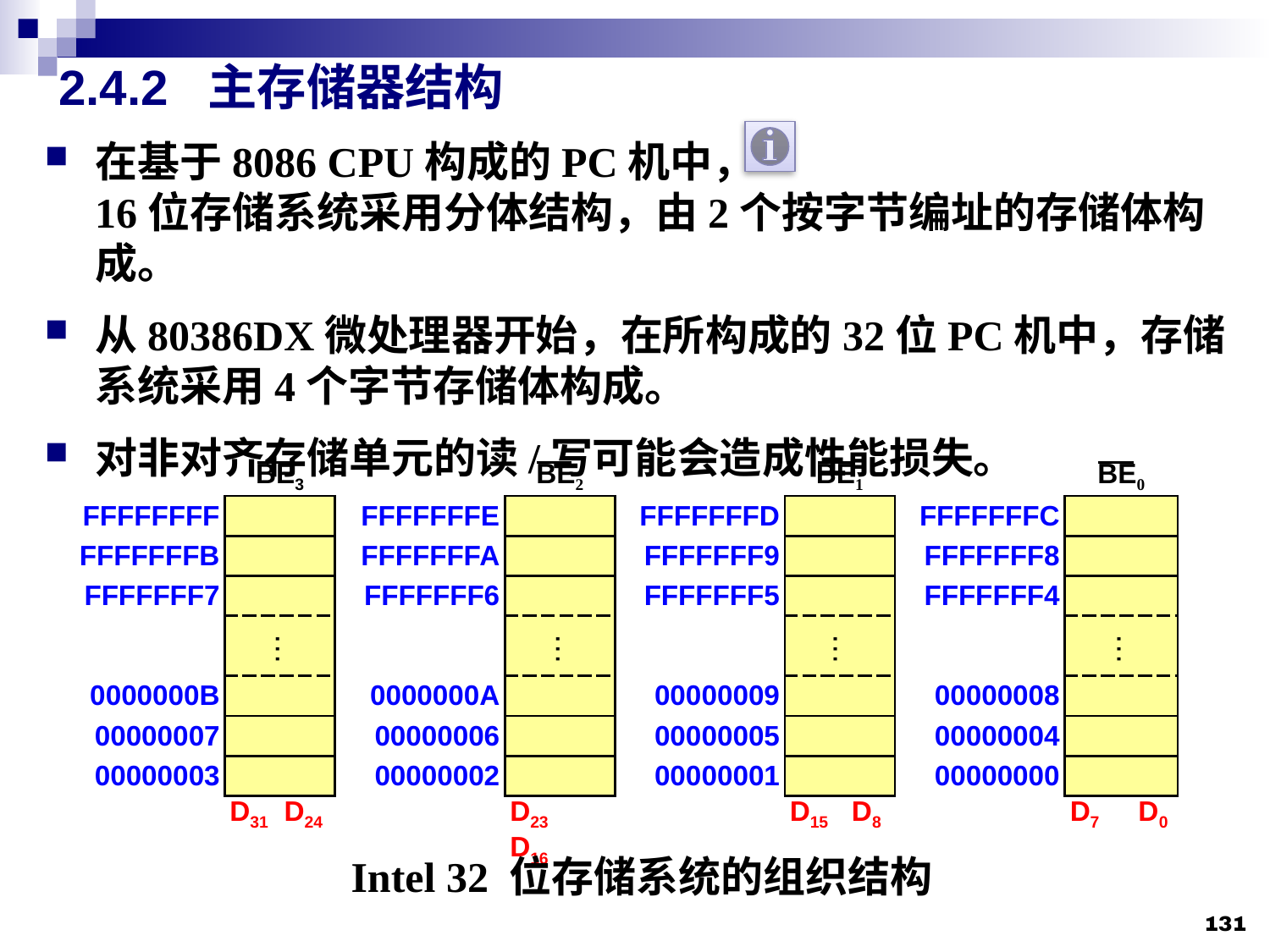

# 2.4.2  主存储器结构

在基于8086 CPU构成的PC机中，
16位存储系统采用分体结构，由2个按字节编址的存储体构成。
从80386DX微处理器开始，在所构成的32位PC机中，存储系统采用4个字节存储体构成。
对非对齐存储单元的读/写可能会造成性能损失。
|  | BE3 |  | BE2 |  | BE1 |  | BE0 |
| --- | --- | --- | --- | --- | --- | --- | --- |
| FFFFFFFF |  | FFFFFFFE |  | FFFFFFFD |  | FFFFFFFC |  |
| FFFFFFFB |  | FFFFFFFA |  | FFFFFFF9 |  | FFFFFFF8 |  |
| FFFFFFF7 |  | FFFFFFF6 |  | FFFFFFF5 |  | FFFFFFF4 |  |
|  |  |  |  |  |  |  |  |
| 0000000B |  | 0000000A |  | 00000009 |  | 00000008 |  |
| 00000007 |  | 00000006 |  | 00000005 |  | 00000004 |  |
| 00000003 |  | 00000002 |  | 00000001 |  | 00000000 |  |
|  | D31 D24 |  | D23 D16 |  | D15 D8 |  | D7 D0 |
…
…
…
…
Intel 32 位存储系统的组织结构
131